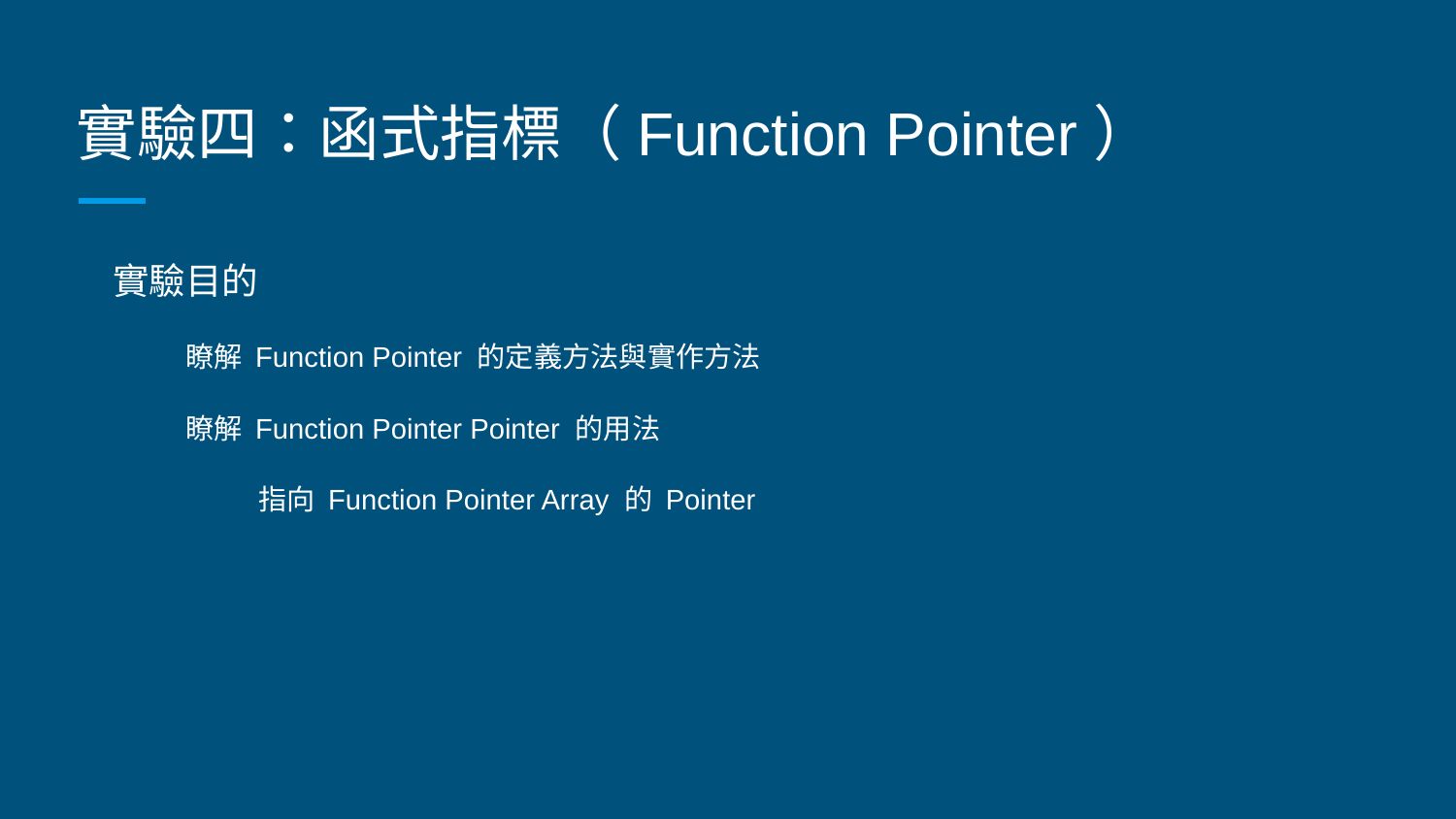

# 實驗四：函式指標（Function Pointer）
實驗目的
瞭解 Function Pointer 的定義方法與實作方法
瞭解 Function Pointer Pointer 的用法
指向 Function Pointer Array 的 Pointer